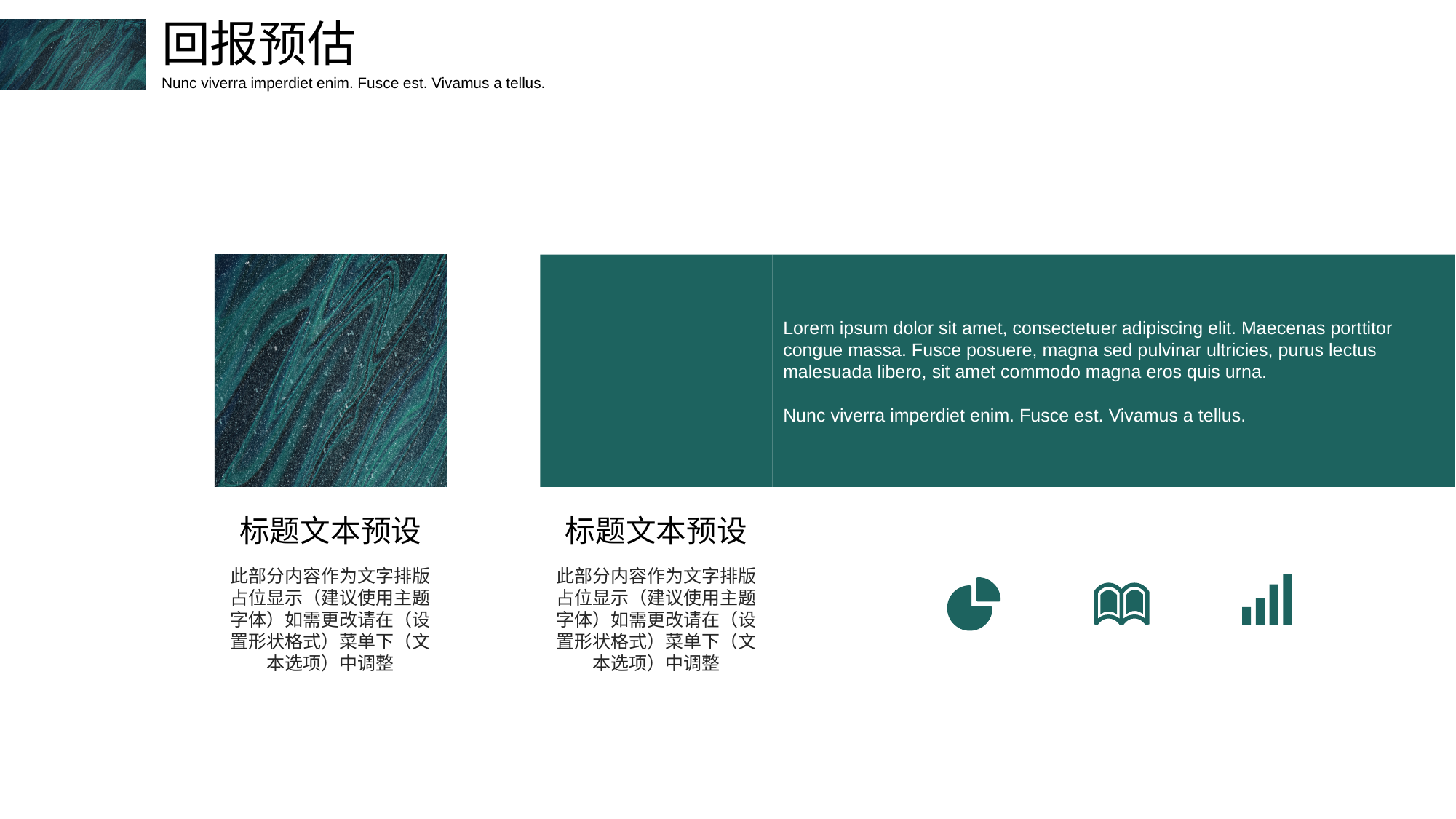

回报预估

Nunc viverra imperdiet enim. Fusce est. Vivamus a tellus.

Lorem ipsum dolor sit amet, consectetuer adipiscing elit. Maecenas porttitor congue massa. Fusce posuere, magna sed pulvinar ultricies, purus lectus malesuada libero, sit amet commodo magna eros quis urna.

Nunc viverra imperdiet enim. Fusce est. Vivamus a tellus.
标题文本预设
标题文本预设
此部分内容作为文字排版占位显示（建议使用主题字体）如需更改请在（设置形状格式）菜单下（文本选项）中调整
此部分内容作为文字排版占位显示（建议使用主题字体）如需更改请在（设置形状格式）菜单下（文本选项）中调整